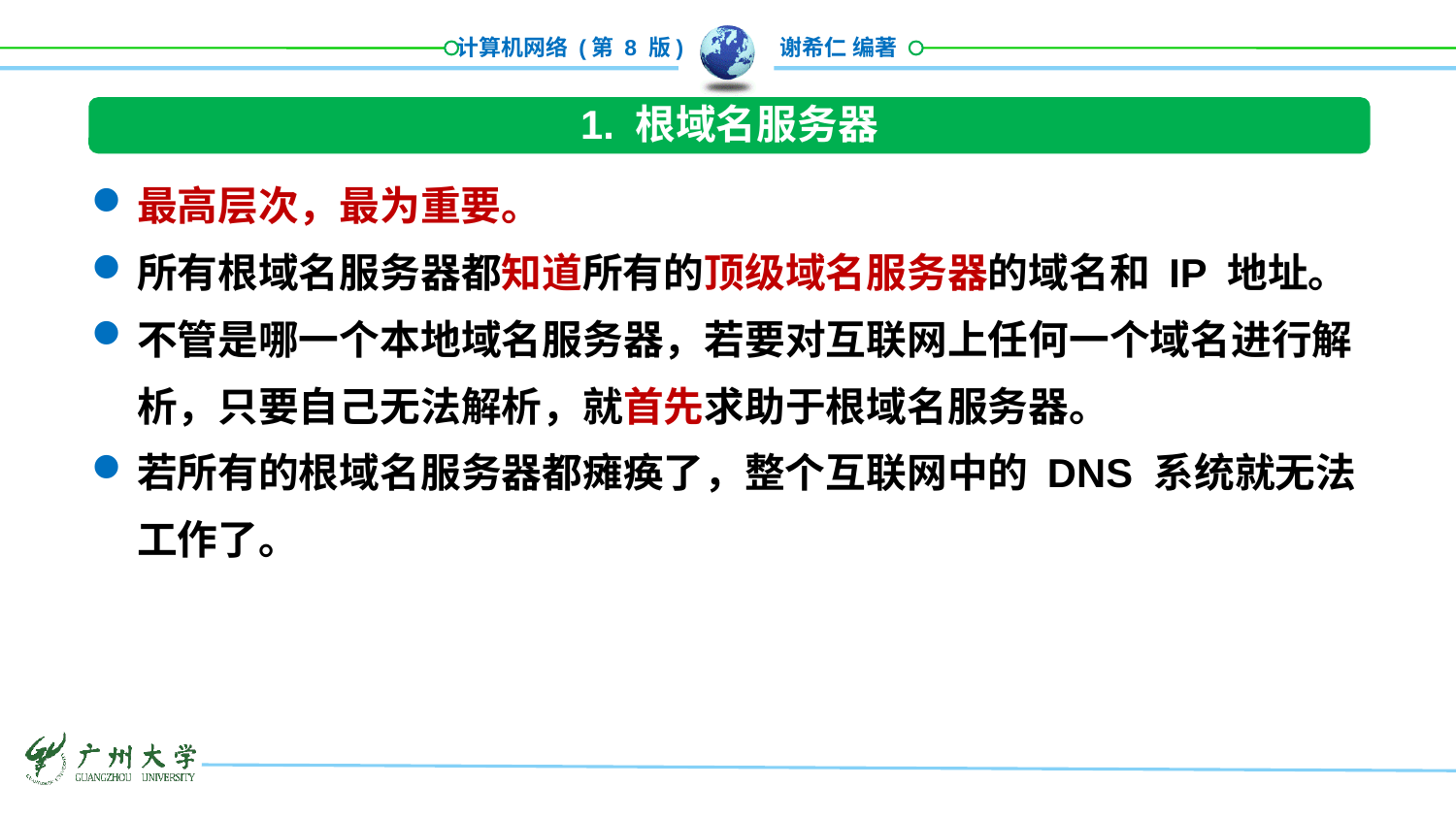

1. 根域名服务器

最高层次，最为重要。
所有根域名服务器都知道所有的顶级域名服务器的域名和 IP 地址。
不管是哪一个本地域名服务器，若要对互联网上任何一个域名进行解析，只要自己无法解析，就首先求助于根域名服务器。
若所有的根域名服务器都瘫痪了，整个互联网中的 DNS 系统就无法工作了。